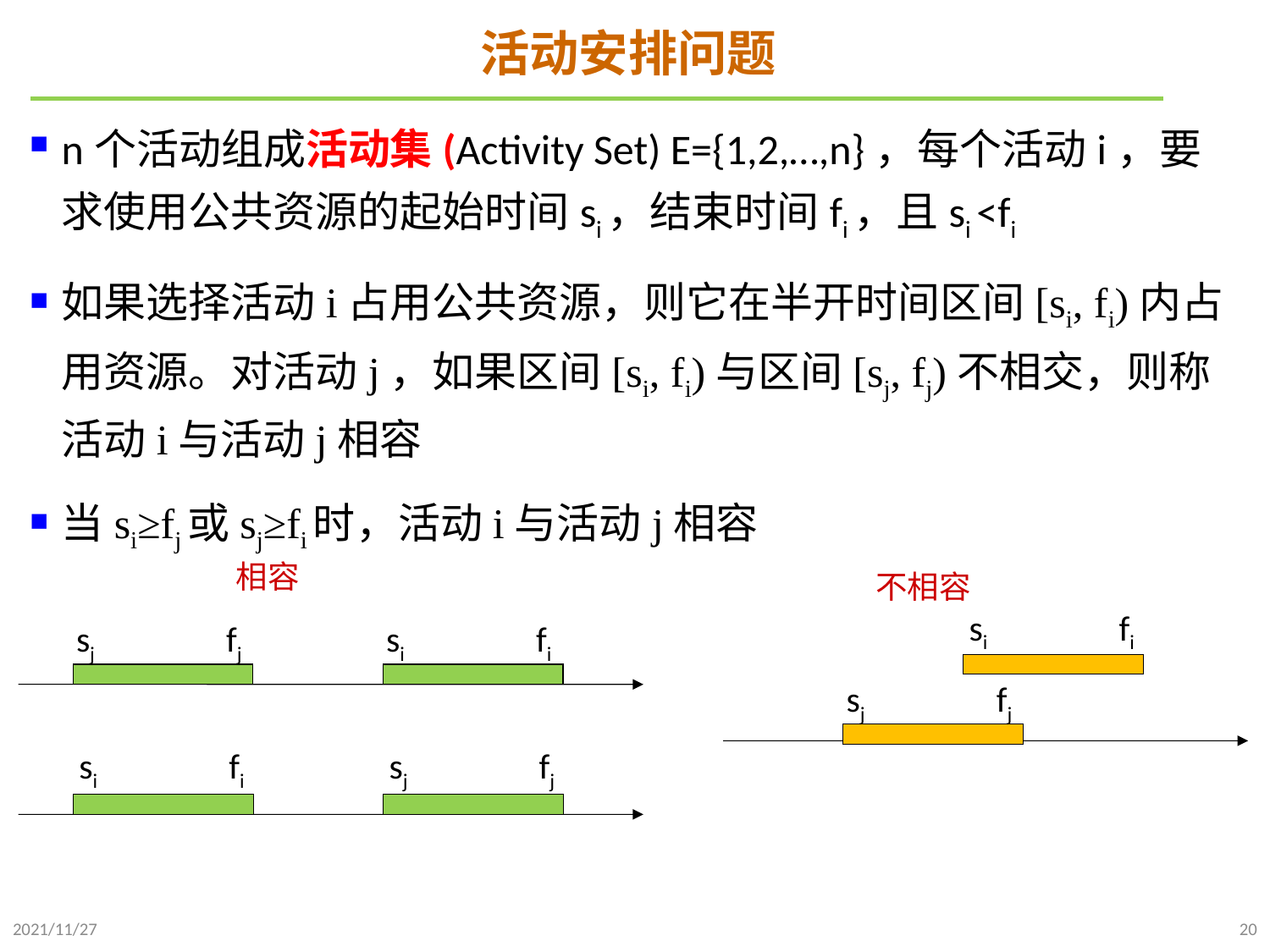

# 活动安排问题
n个活动组成活动集(Activity Set) E={1,2,…,n}，每个活动i，要求使用公共资源的起始时间si，结束时间fi，且si <fi
如果选择活动i占用公共资源，则它在半开时间区间[si, fi)内占用资源。对活动j，如果区间[si, fi)与区间[sj, fj)不相交，则称活动i与活动j相容
当si≥fj或sj≥fi时，活动i与活动j相容

相容
不相容
si
fi
sj
fj
si
fi

sj
fj

si
fi
sj
fj

2021/11/27
20